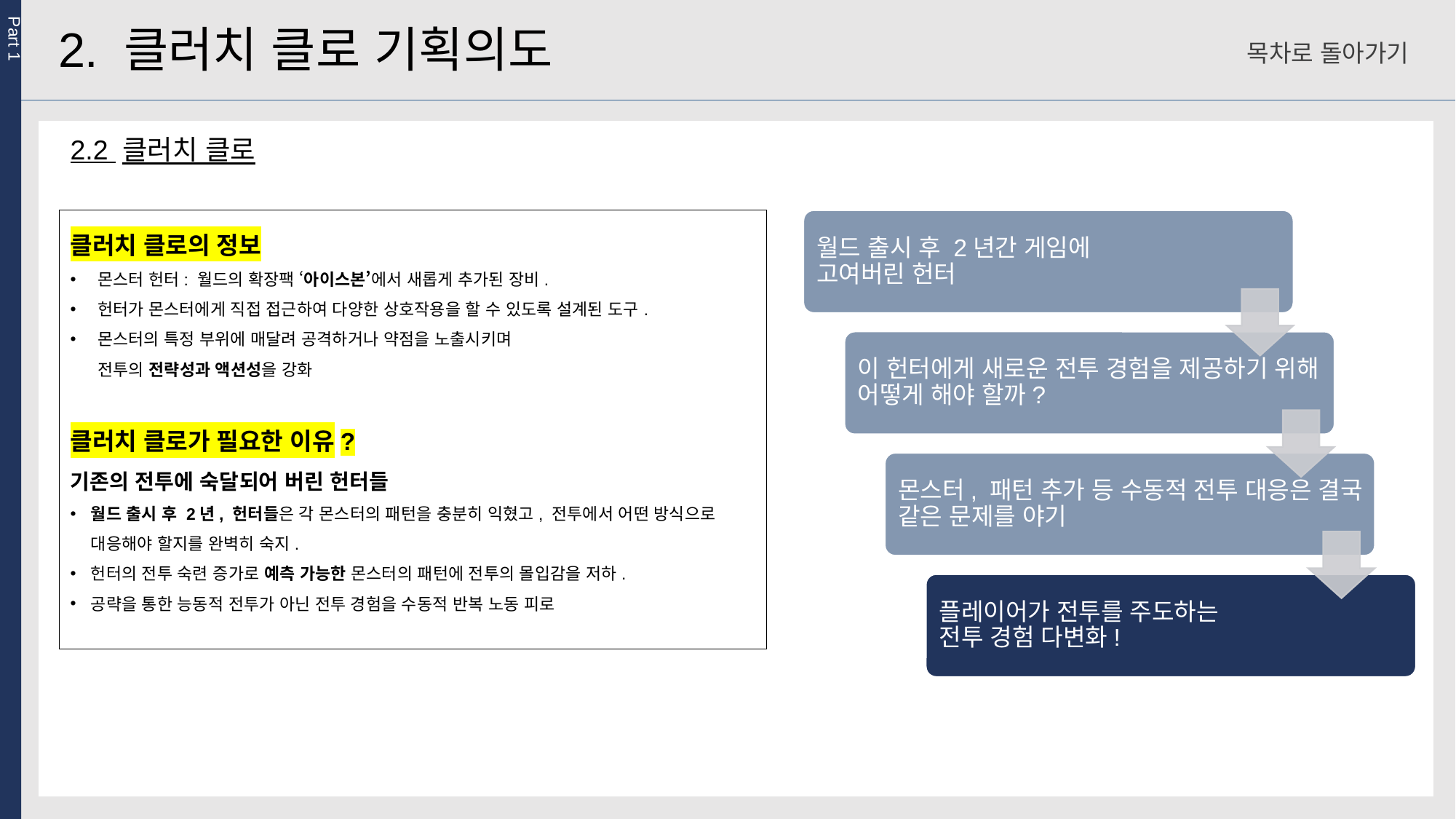

Part 1
2. 클러치 클로 기획의도
목차로 돌아가기

2.2 클러치 클로
클러치 클로의 정보
몬스터 헌터: 월드의 확장팩 ‘아이스본’에서 새롭게 추가된 장비.
헌터가 몬스터에게 직접 접근하여 다양한 상호작용을 할 수 있도록 설계된 도구.
몬스터의 특정 부위에 매달려 공격하거나 약점을 노출시키며
전투의 전략성과 액션성을 강화

클러치 클로가 필요한 이유?
기존의 전투에 숙달되어 버린 헌터들
월드 출시 후 2년, 헌터들은 각 몬스터의 패턴을 충분히 익혔고, 전투에서 어떤 방식으로 대응해야 할지를 완벽히 숙지.
헌터의 전투 숙련 증가로 예측 가능한 몬스터의 패턴에 전투의 몰입감을 저하.
공략을 통한 능동적 전투가 아닌 전투 경험을 수동적 반복 노동 피로

월드 출시 후 2년간 게임에
고여버린 헌터
이 헌터에게 새로운 전투 경험을 제공하기 위해 어떻게 해야 할까?
몬스터, 패턴 추가 등 수동적 전투 대응은 결국 같은 문제를 야기
플레이어가 전투를 주도하는
전투 경험 다변화!